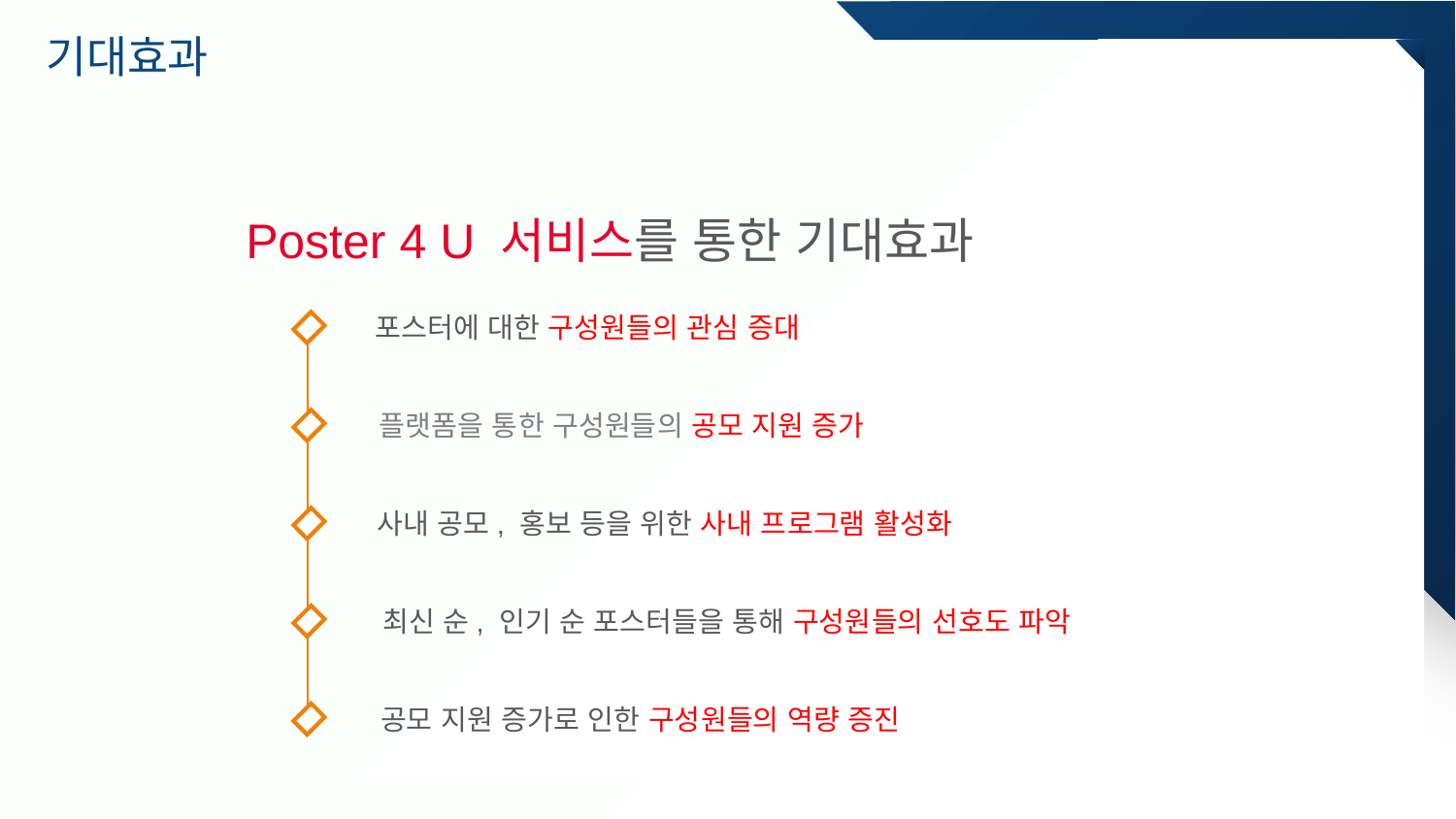

배경
# 기대효과
Poster 4 U 서비스를 통한 기대효과
포스터에 대한 구성원들의 관심 증대

플랫폼을 통한 구성원들의 공모 지원 증가
사내 공모, 홍보 등을 위한 사내 프로그램 활성화
최신 순, 인기 순 포스터들을 통해 구성원들의 선호도 파악
공모 지원 증가로 인한 구성원들의 역량 증진